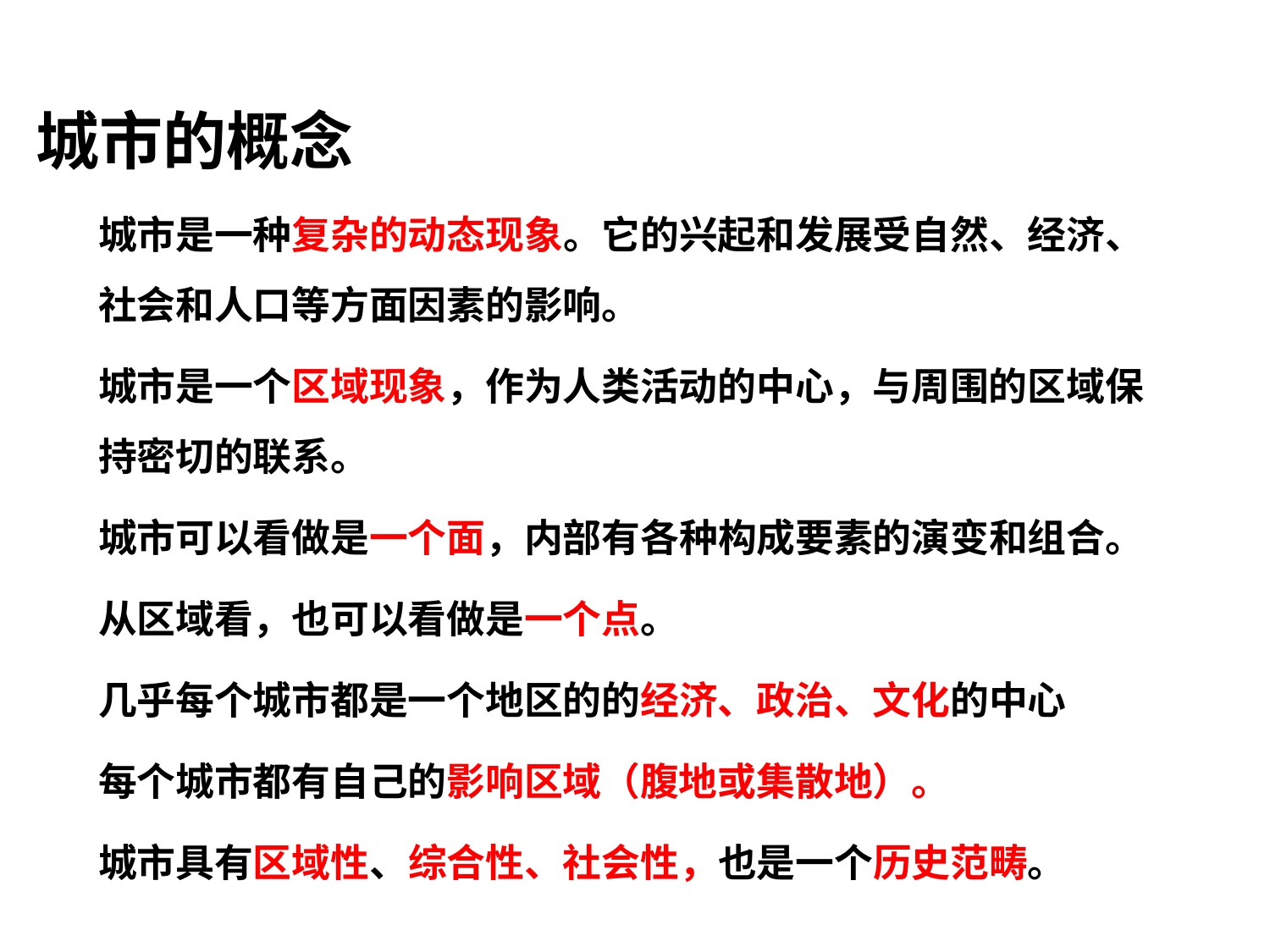

# 城市的概念
城市是一种复杂的动态现象。它的兴起和发展受自然、经济、 社会和人口等方面因素的影响。
城市是一个区域现象，作为人类活动的中心，与周围的区域保持密切的联系。
城市可以看做是一个面，内部有各种构成要素的演变和组合。
从区域看，也可以看做是一个点。
几乎每个城市都是一个地区的的经济、政治、文化的中心
每个城市都有自己的影响区域（腹地或集散地）。
城市具有区域性、综合性、社会性，也是一个历史范畴。